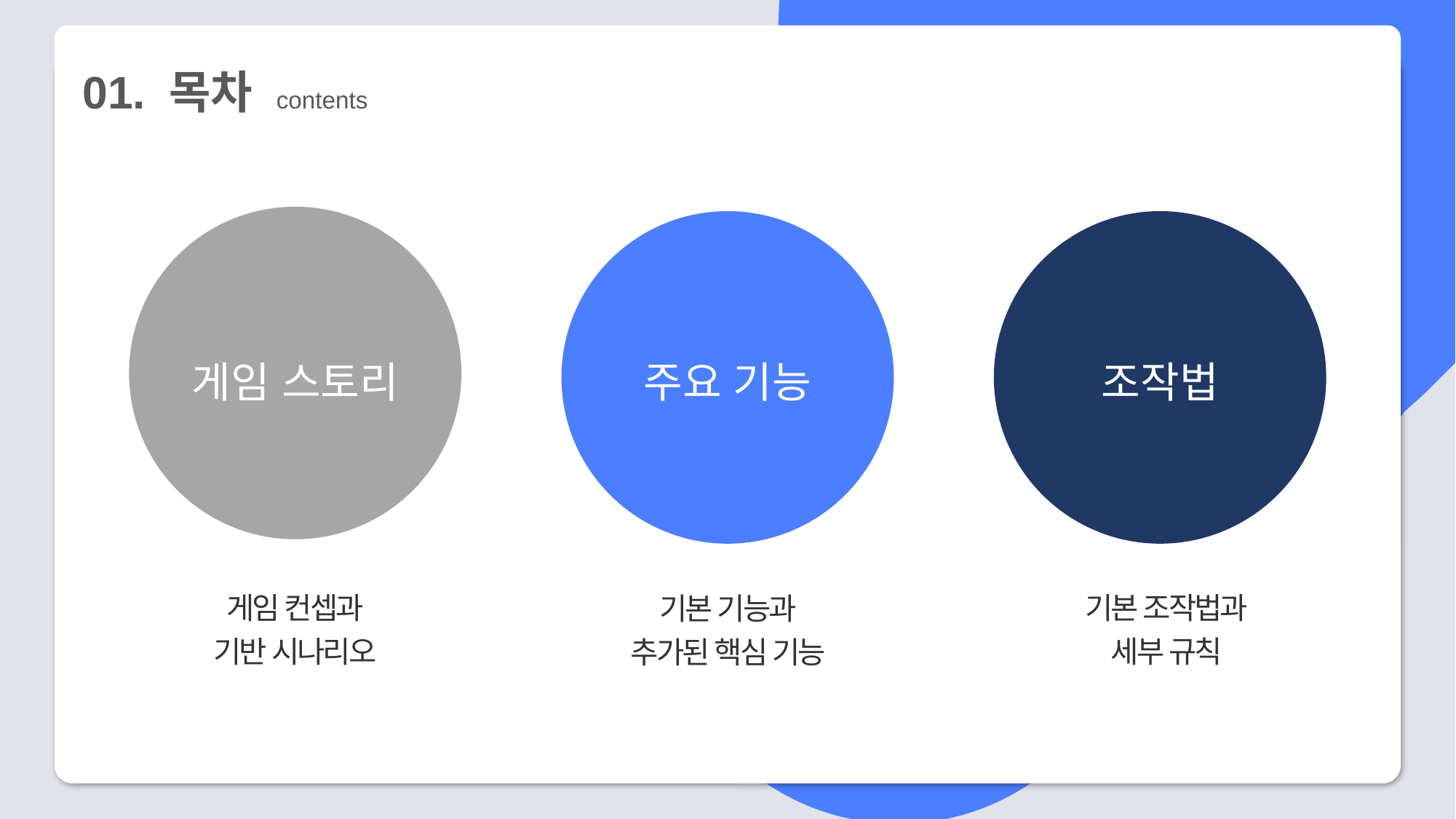

01. 목차 contents

게임 스토리
게임 컨셉과
기반 시나리오

조작법
기본 조작법과
세부 규칙

주요 기능
기본 기능과
추가된 핵심 기능